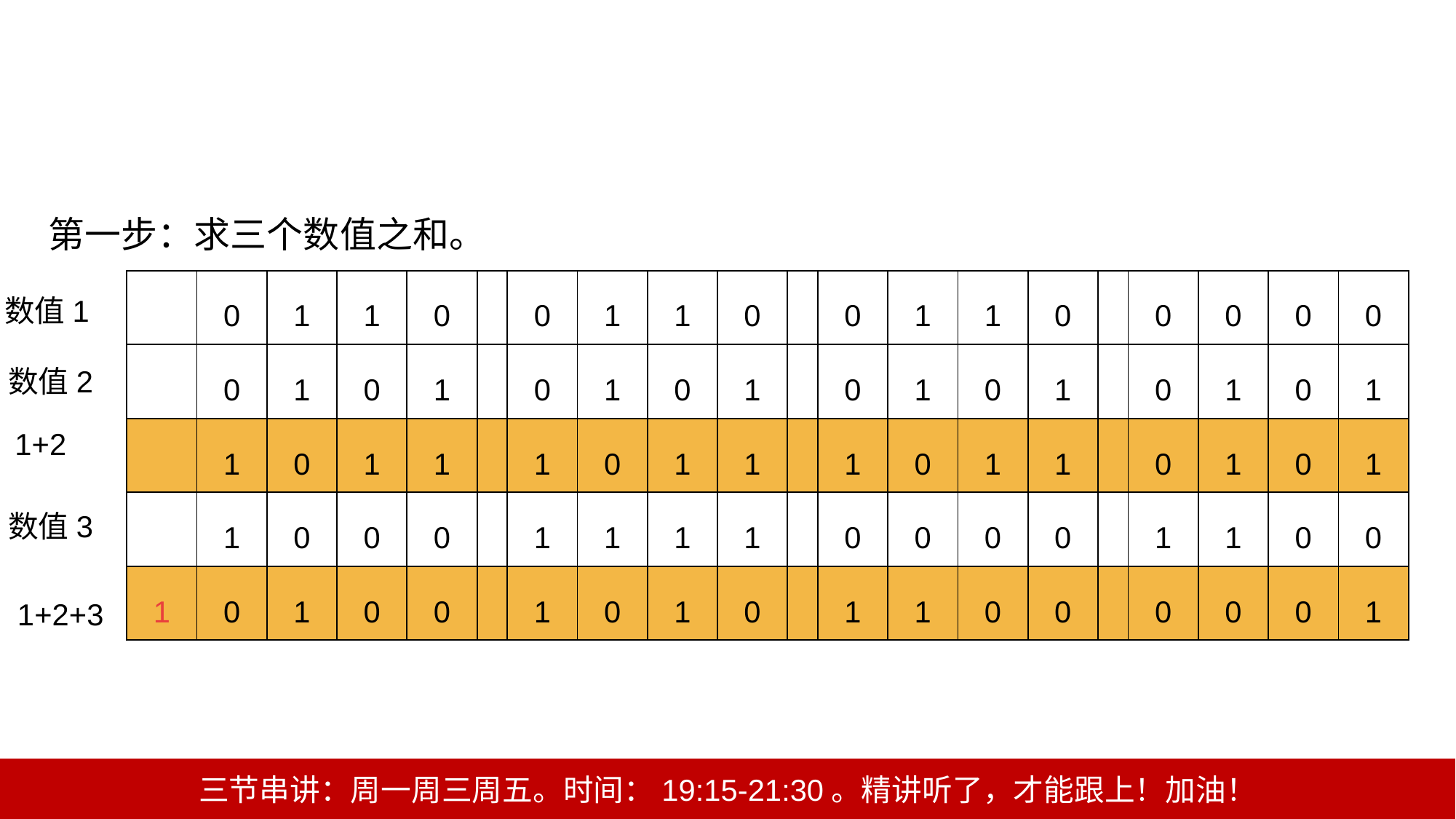

第一步：求三个数值之和。
|  | 0 | 1 | 1 | 0 |  | 0 | 1 | 1 | 0 |  | 0 | 1 | 1 | 0 |  | 0 | 0 | 0 | 0 |
| --- | --- | --- | --- | --- | --- | --- | --- | --- | --- | --- | --- | --- | --- | --- | --- | --- | --- | --- | --- |
|  | 0 | 1 | 0 | 1 |  | 0 | 1 | 0 | 1 |  | 0 | 1 | 0 | 1 |  | 0 | 1 | 0 | 1 |
|  | 1 | 0 | 1 | 1 |  | 1 | 0 | 1 | 1 |  | 1 | 0 | 1 | 1 |  | 0 | 1 | 0 | 1 |
|  | 1 | 0 | 0 | 0 |  | 1 | 1 | 1 | 1 |  | 0 | 0 | 0 | 0 |  | 1 | 1 | 0 | 0 |
| 1 | 0 | 1 | 0 | 0 |  | 1 | 0 | 1 | 0 |  | 1 | 1 | 0 | 0 |  | 0 | 0 | 0 | 1 |
数值1
数值2
1+2
数值3
1+2+3

三节串讲：周一周三周五。时间：19:15-21:30。精讲听了，才能跟上！加油！